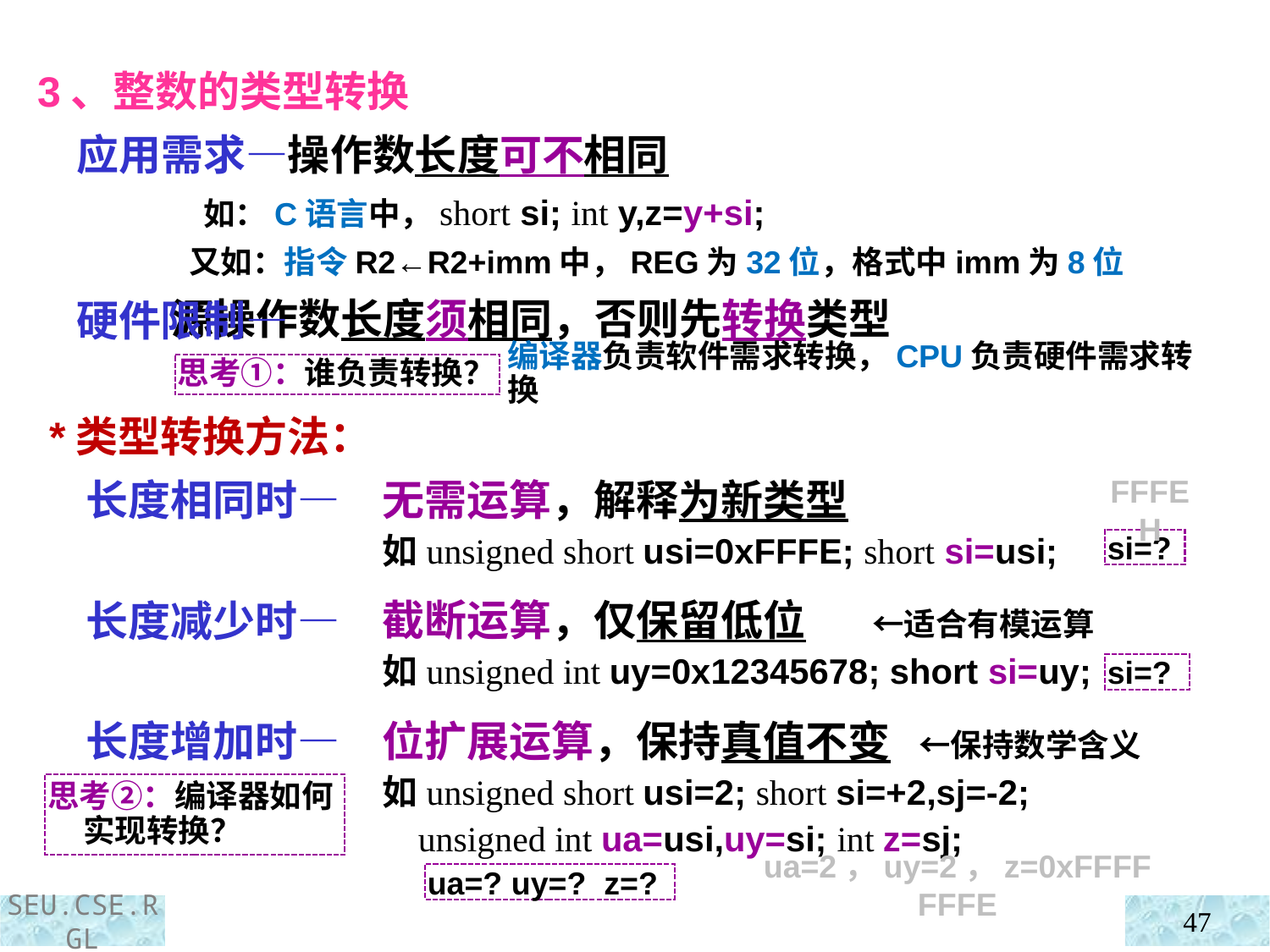

3、整数的类型转换
   应用需求—操作数长度可不相同
                      如：C语言中，short si; int y,z=y+si;
                    又如：指令R2←R2+imm中，REG为32位，格式中imm为8位
             源操作数长度须相同，否则先转换类型
   硬件限制—

 *类型转换方法：
    长度相同时—

    长度减少时—

    长度增加时—
思考①：谁负责转换？
编译器负责软件需求转换，CPU负责硬件需求转换
无需运算，解释为新类型
如unsigned short usi=0xFFFE; short si=usi;
截断运算，仅保留低位       ←适合有模运算
如unsigned int uy=0x12345678; short si=uy;
位扩展运算，保持真值不变   ←保持数学含义
如unsigned short usi=2; short si=+2,sj=-2;
    unsigned int ua=usi,uy=si; int z=sj;
FFFEH
si=?
si=?
思考②：编译器如何实现转换？
ua=? uy=?  z=?
ua=2，uy=2，z=0xFFFFFFFE
47